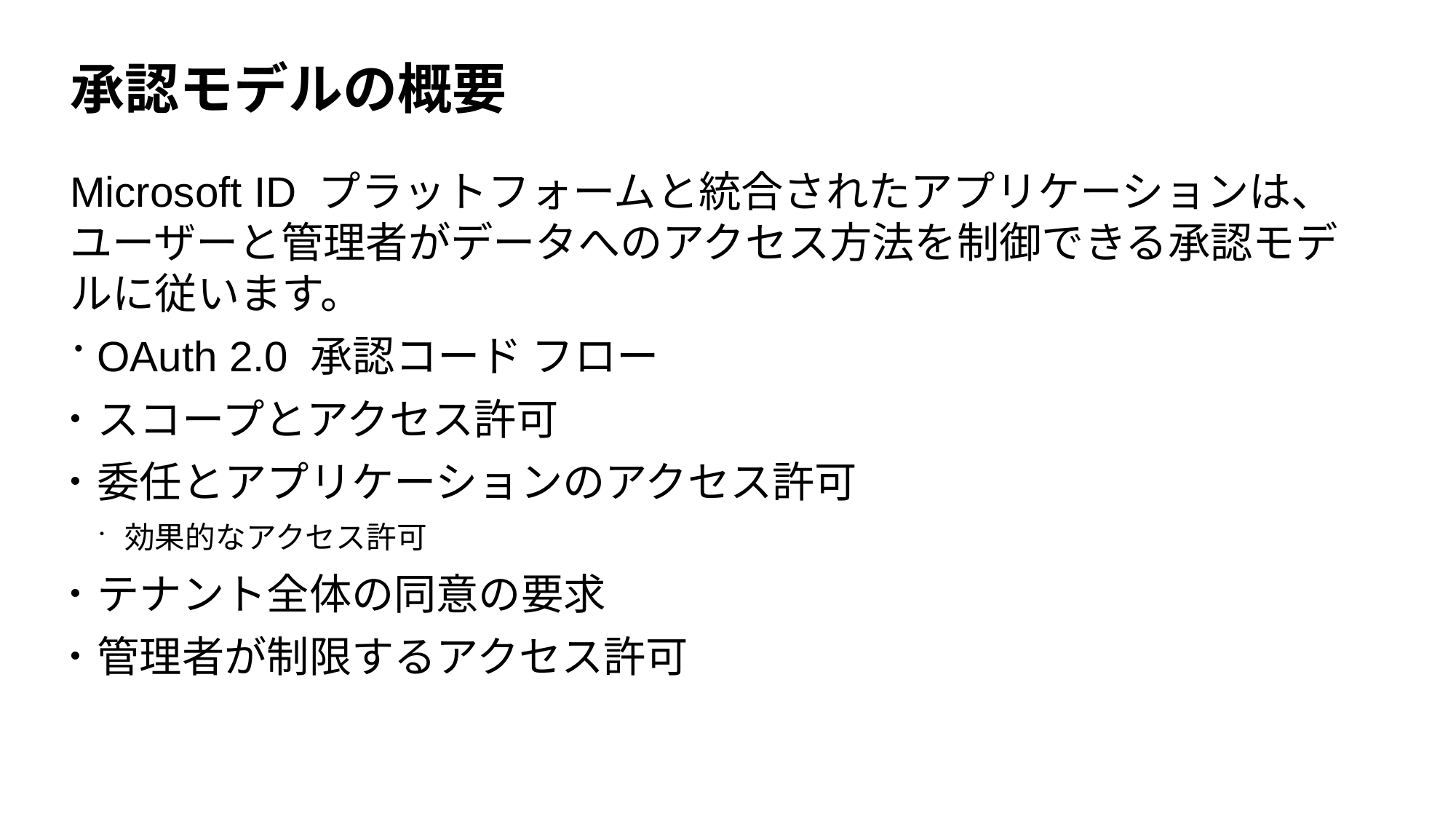

# 承認モデルの概要
Microsoft ID プラットフォームと統合されたアプリケーションは、ユーザーと管理者がデータへのアクセス方法を制御できる承認モデルに従います。
OAuth 2.0 承認コード フロー
スコープとアクセス許可
委任とアプリケーションのアクセス許可
効果的なアクセス許可
テナント全体の同意の要求
管理者が制限するアクセス許可